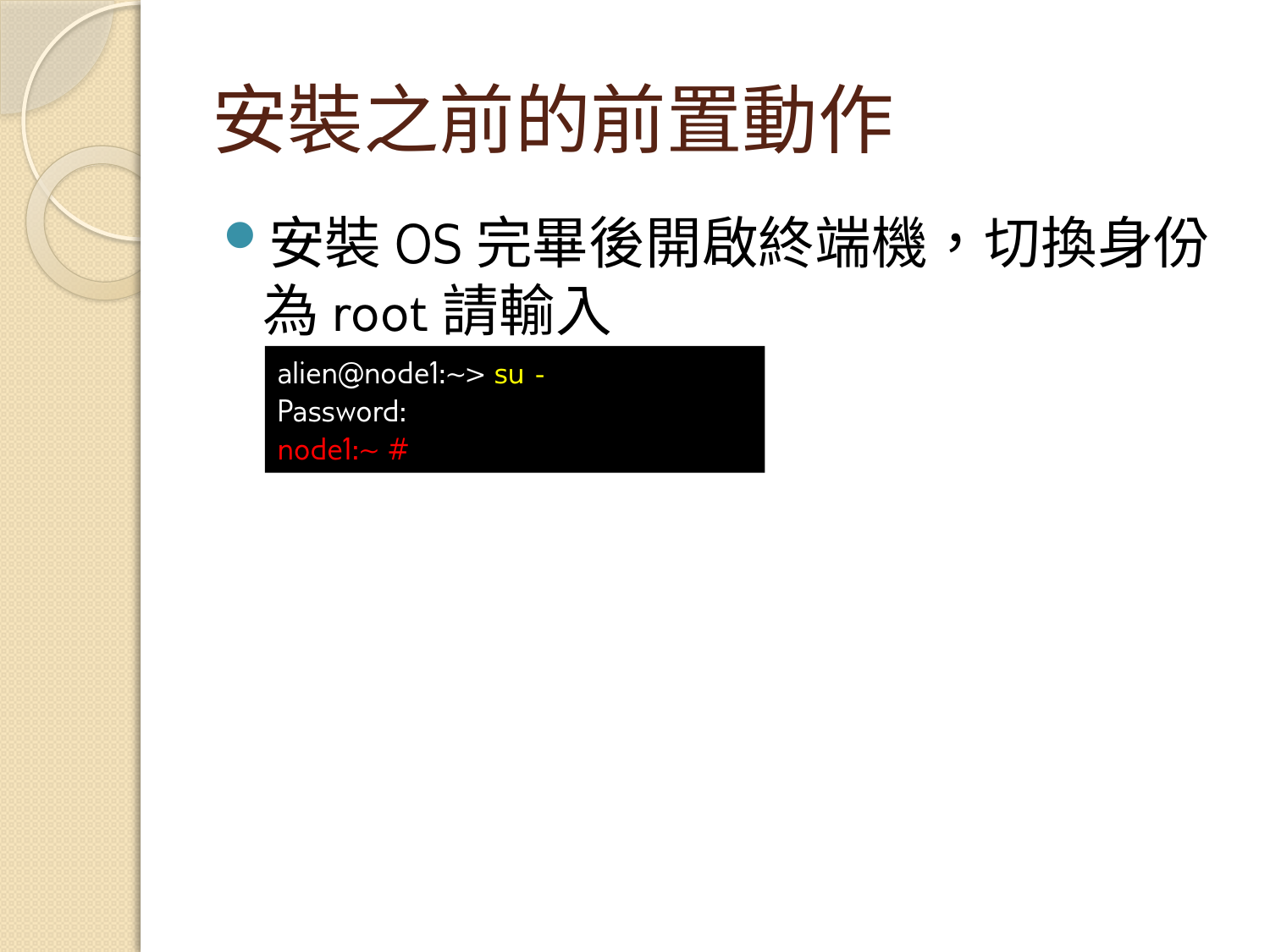

# 安裝之前的前置動作
安裝OS完畢後開啟終端機，切換身份為root請輸入

alien@node1:~> su -
Password:
node1:~ #